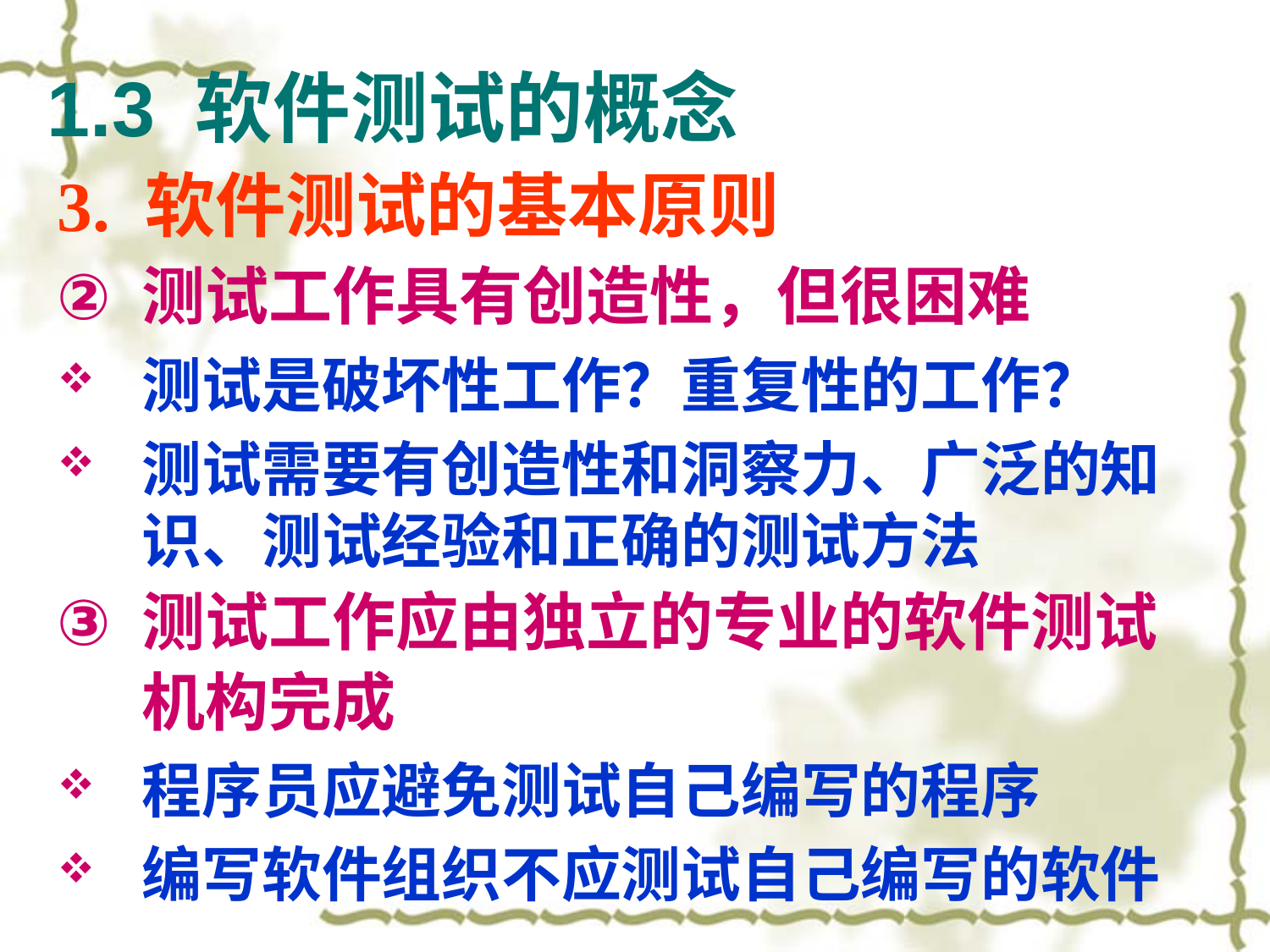

# 1.3 软件测试的概念
3. 软件测试的基本原则
测试工作具有创造性，但很困难
测试是破坏性工作？重复性的工作？
测试需要有创造性和洞察力、广泛的知识、测试经验和正确的测试方法
测试工作应由独立的专业的软件测试机构完成
程序员应避免测试自己编写的程序
编写软件组织不应测试自己编写的软件